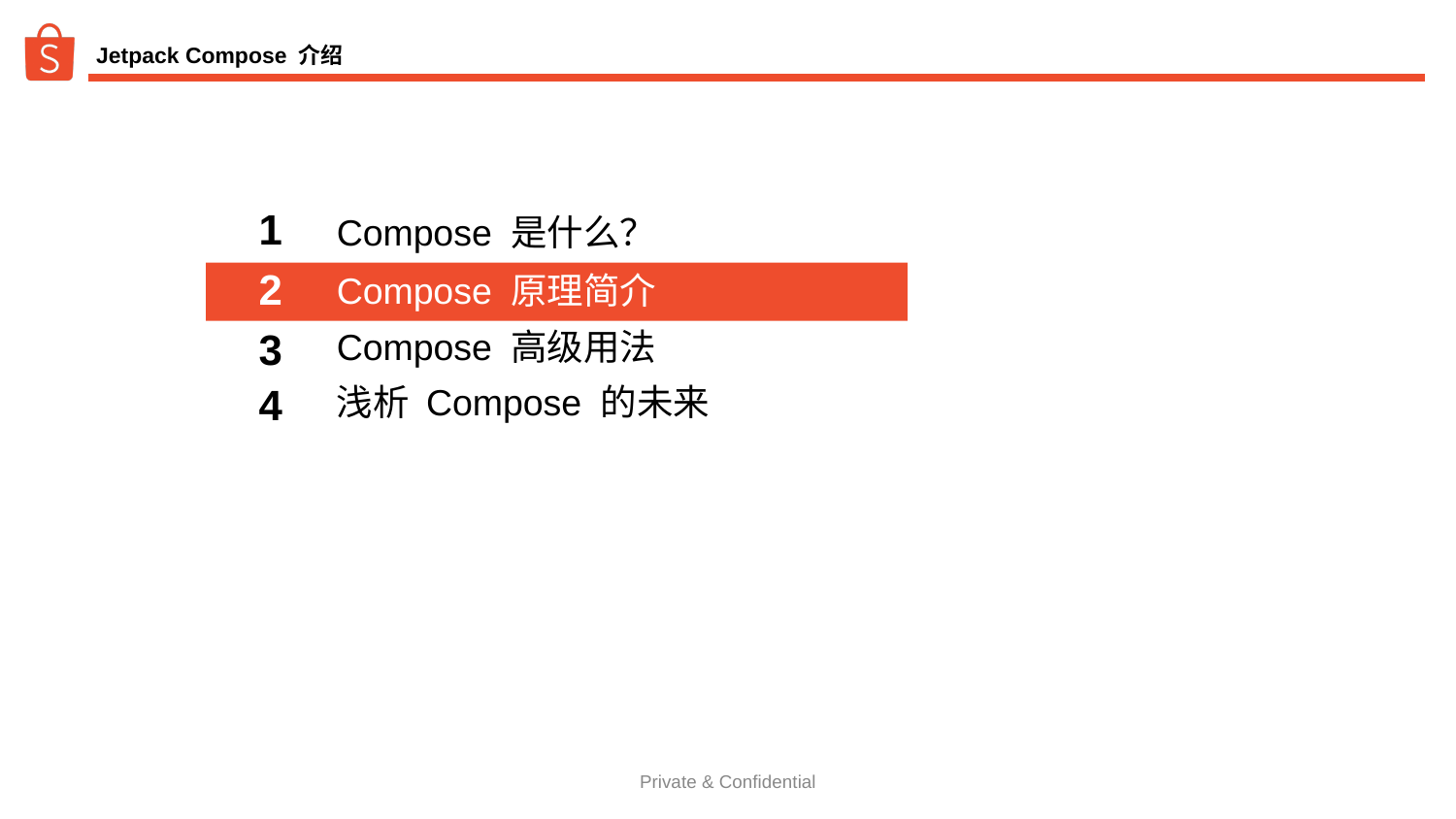

# Jetpack Compose 介绍
1
Compose 是什么？
2
Compose 原理简介

3
Compose 高级用法
4
浅析 Compose 的未来
Private & Confidential
6